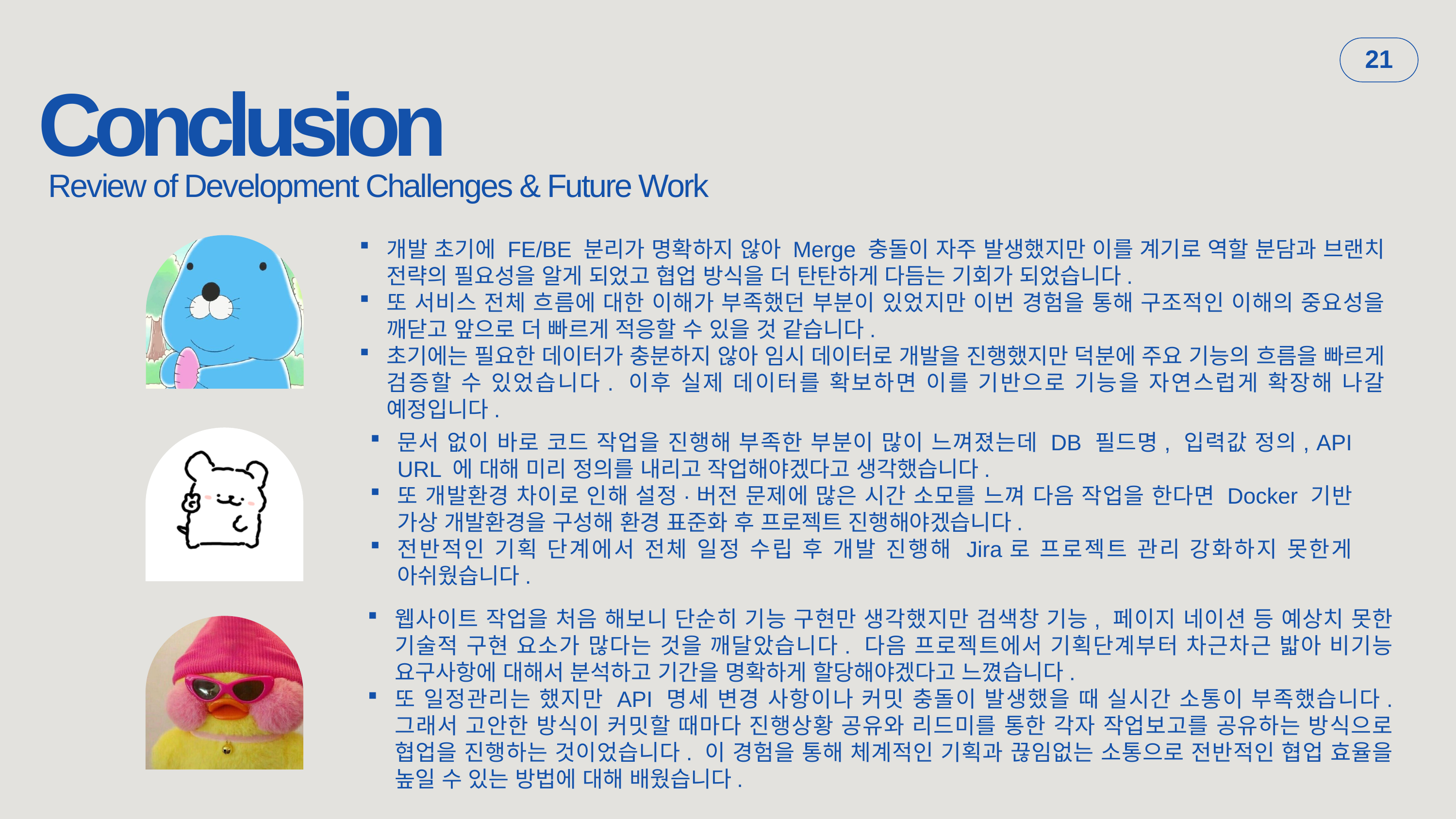

Conclusion
21
Review of Development Challenges & Future Work

개발 초기에 FE/BE 분리가 명확하지 않아 Merge 충돌이 자주 발생했지만 이를 계기로 역할 분담과 브랜치 전략의 필요성을 알게 되었고 협업 방식을 더 탄탄하게 다듬는 기회가 되었습니다.
또 서비스 전체 흐름에 대한 이해가 부족했던 부분이 있었지만 이번 경험을 통해 구조적인 이해의 중요성을 깨닫고 앞으로 더 빠르게 적응할 수 있을 것 같습니다.
초기에는 필요한 데이터가 충분하지 않아 임시 데이터로 개발을 진행했지만 덕분에 주요 기능의 흐름을 빠르게 검증할 수 있었습니다. 이후 실제 데이터를 확보하면 이를 기반으로 기능을 자연스럽게 확장해 나갈 예정입니다.

문서 없이 바로 코드 작업을 진행해 부족한 부분이 많이 느껴졌는데 DB 필드명, 입력값 정의, API URL 에 대해 미리 정의를 내리고 작업해야겠다고 생각했습니다.
또 개발환경 차이로 인해 설정·버전 문제에 많은 시간 소모를 느껴 다음 작업을 한다면 Docker 기반 가상 개발환경을 구성해 환경 표준화 후 프로젝트 진행해야겠습니다.
전반적인 기획 단계에서 전체 일정 수립 후 개발 진행해 Jira로 프로젝트 관리 강화하지 못한게 아쉬웠습니다.

웹사이트 작업을 처음 해보니 단순히 기능 구현만 생각했지만 검색창 기능, 페이지 네이션 등 예상치 못한 기술적 구현 요소가 많다는 것을 깨달았습니다. 다음 프로젝트에서 기획단계부터 차근차근 밟아 비기능 요구사항에 대해서 분석하고 기간을 명확하게 할당해야겠다고 느꼈습니다.
또 일정관리는 했지만 API 명세 변경 사항이나 커밋 충돌이 발생했을 때 실시간 소통이 부족했습니다. 그래서 고안한 방식이 커밋할 때마다 진행상황 공유와 리드미를 통한 각자 작업보고를 공유하는 방식으로 협업을 진행하는 것이었습니다. 이 경험을 통해 체계적인 기획과 끊임없는 소통으로 전반적인 협업 효율을 높일 수 있는 방법에 대해 배웠습니다.